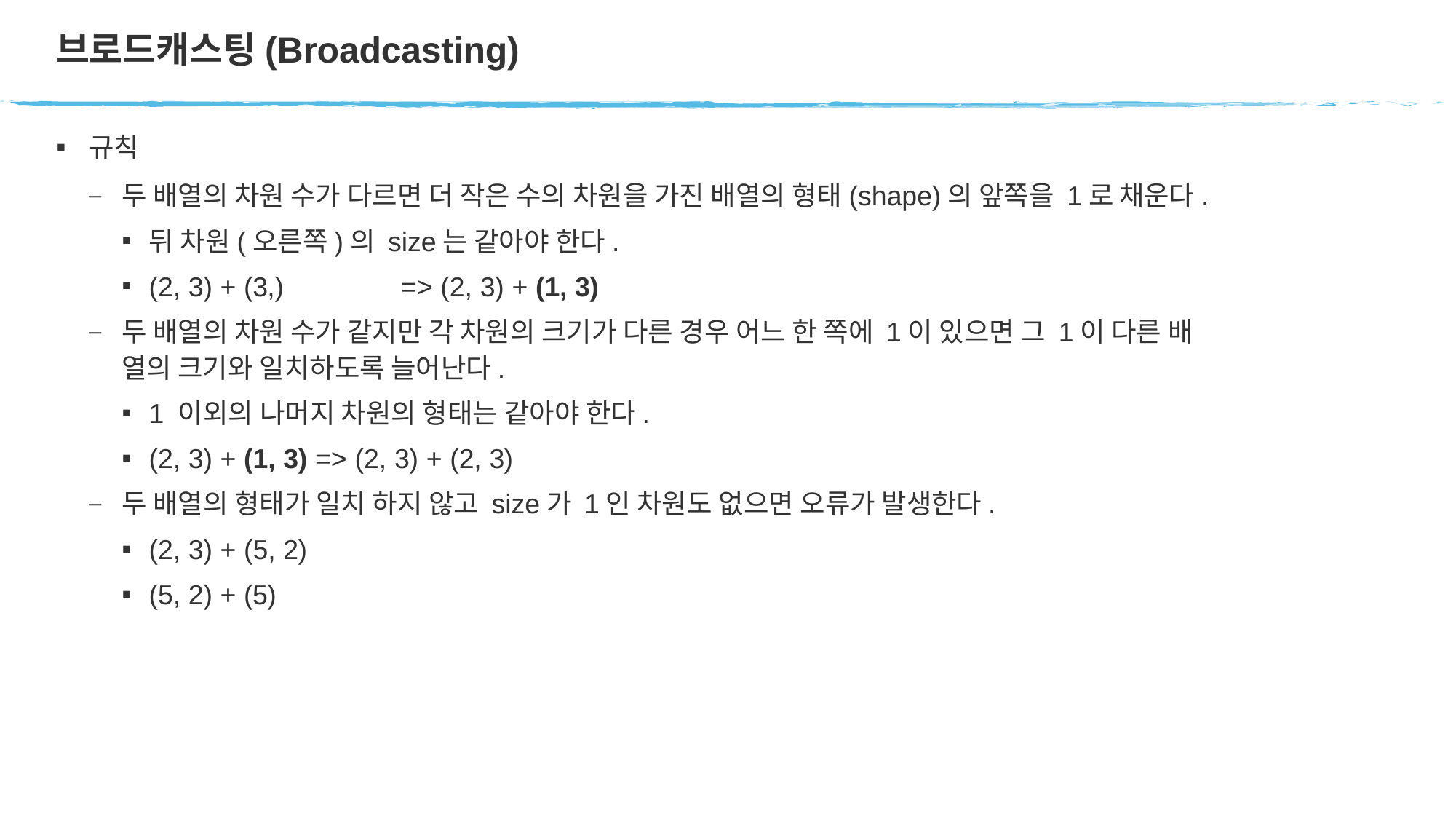

# 브로드캐스팅(Broadcasting)
규칙
두 배열의 차원 수가 다르면 더 작은 수의 차원을 가진 배열의 형태(shape)의 앞쪽을 1로 채운다.
뒤 차원(오른쪽)의 size는 같아야 한다.
(2, 3) + (3,)	=> (2, 3) + (1, 3)
두 배열의 차원 수가 같지만 각 차원의 크기가 다른 경우 어느 한 쪽에 1이 있으면 그 1이 다른 배
열의 크기와 일치하도록 늘어난다.
1 이외의 나머지 차원의 형태는 같아야 한다.
(2, 3) + (1, 3) => (2, 3) + (2, 3)
두 배열의 형태가 일치 하지 않고 size가 1인 차원도 없으면 오류가 발생한다.
(2, 3) + (5, 2)
(5, 2) + (5)